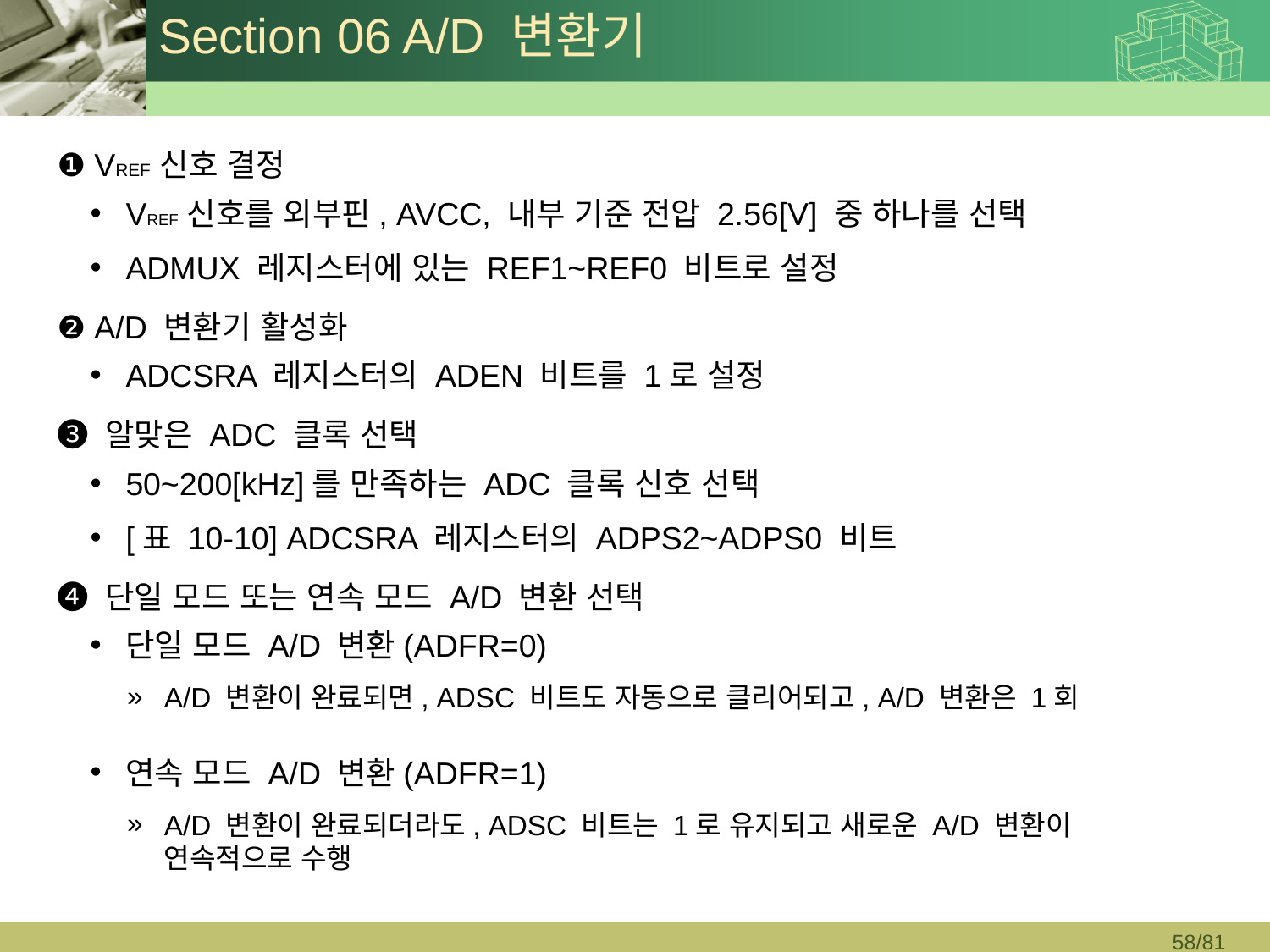

# Section 06 A/D 변환기
❶ VREF 신호 결정
VREF 신호를 외부핀, AVCC, 내부 기준 전압 2.56[V] 중 하나를 선택
ADMUX 레지스터에 있는 REF1~REF0 비트로 설정
❷ A/D 변환기 활성화
ADCSRA 레지스터의 ADEN 비트를 1로 설정
❸ 알맞은 ADC 클록 선택
50~200[kHz]를 만족하는 ADC 클록 신호 선택
[표 10-10] ADCSRA 레지스터의 ADPS2~ADPS0 비트
❹ 단일 모드 또는 연속 모드 A/D 변환 선택
단일 모드 A/D 변환(ADFR=0)
A/D 변환이 완료되면, ADSC 비트도 자동으로 클리어되고, A/D 변환은 1회
연속 모드 A/D 변환(ADFR=1)
A/D 변환이 완료되더라도, ADSC 비트는 1로 유지되고 새로운 A/D 변환이
연속적으로 수행